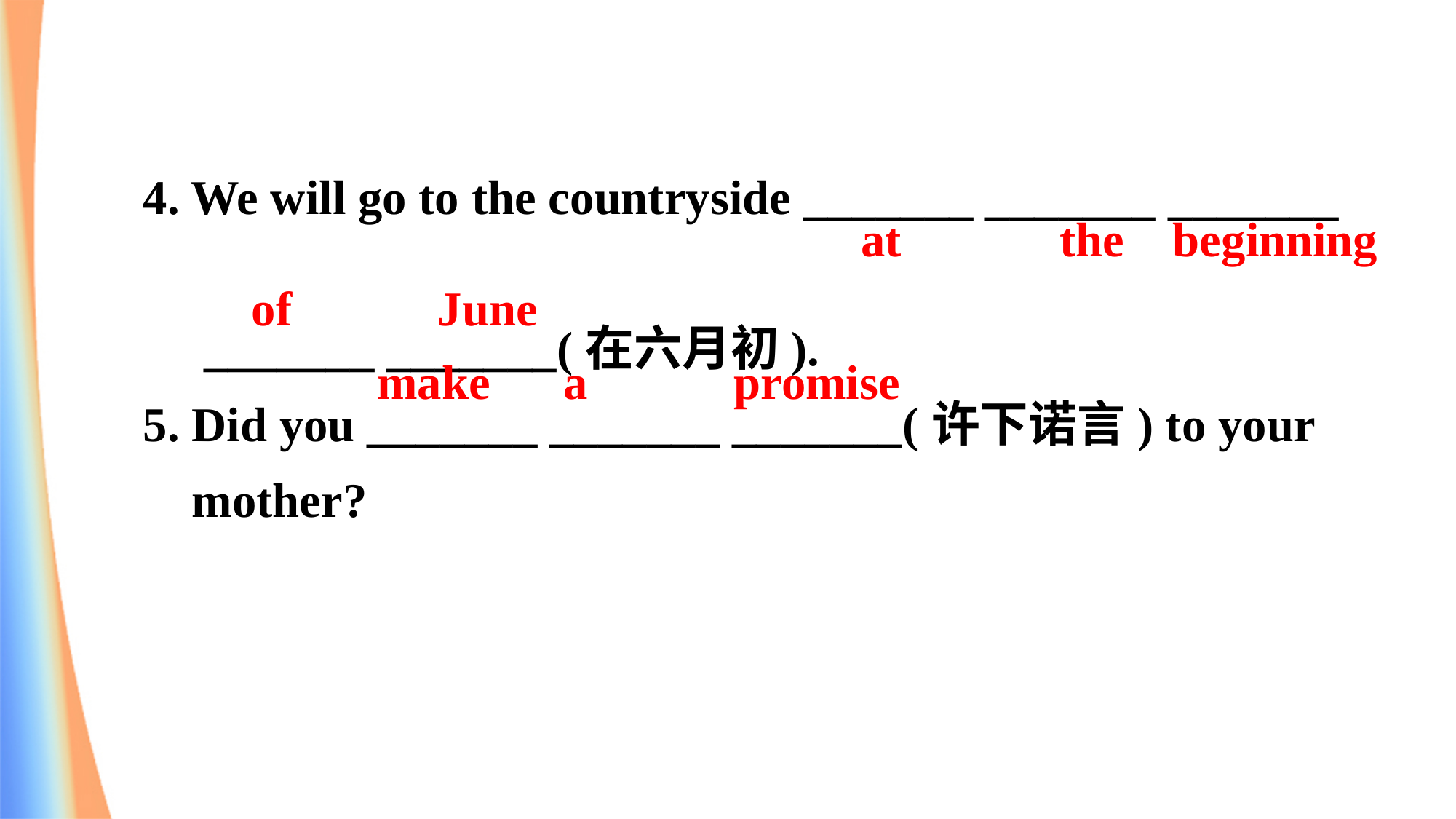

4. We will go to the countryside _______ _______ _______
     _______ _______(在六月初).
5. Did you _______ _______ _______(许下诺言) to your
    mother?
                                                          at             the    beginning
        of            June
make      a            promise